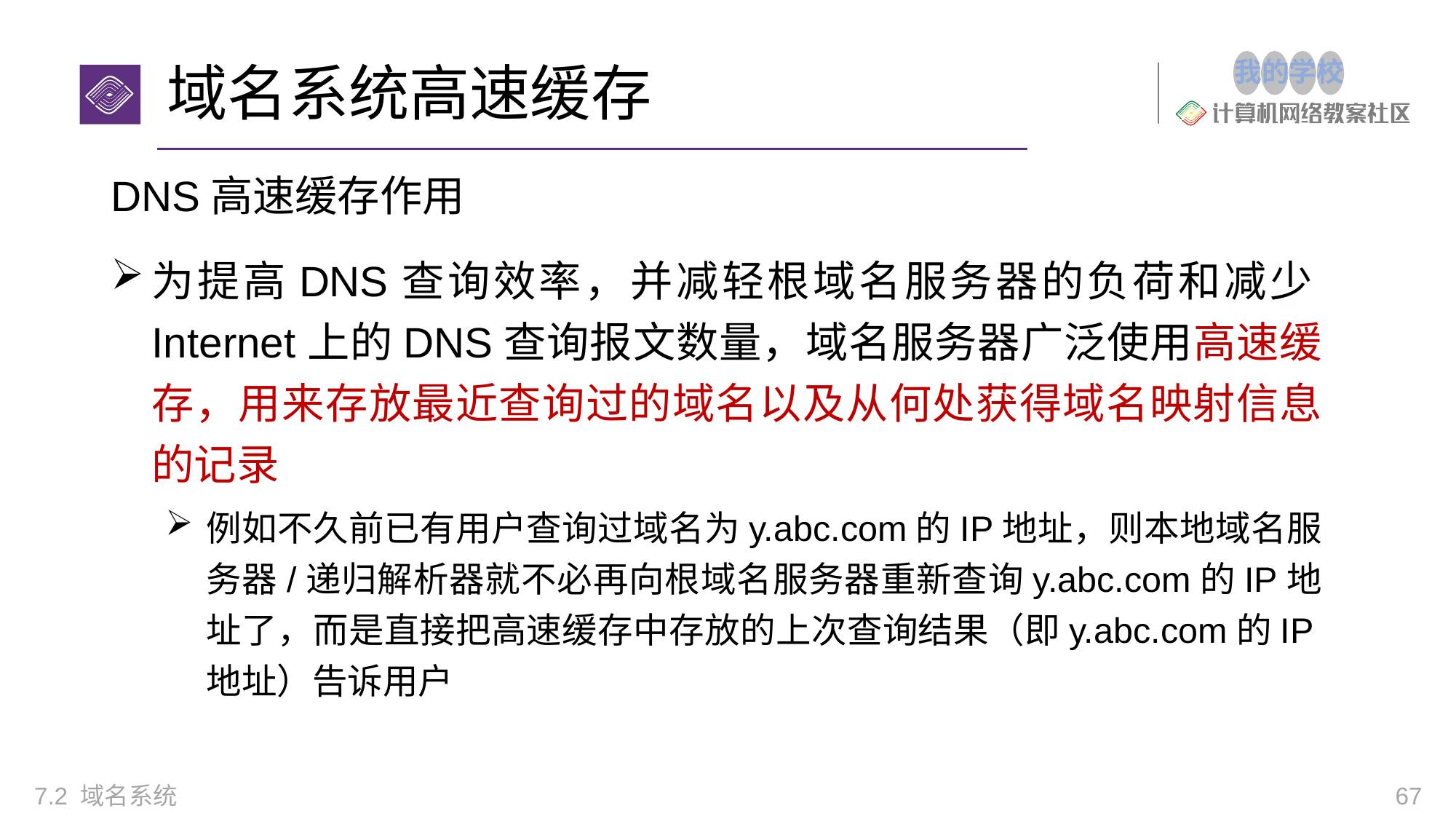

# 域名系统高速缓存
DNS高速缓存作用
为提高DNS查询效率，并减轻根域名服务器的负荷和减少Internet上的DNS查询报文数量，域名服务器广泛使用高速缓存，用来存放最近查询过的域名以及从何处获得域名映射信息的记录
例如不久前已有用户查询过域名为y.abc.com的IP地址，则本地域名服务器/递归解析器就不必再向根域名服务器重新查询y.abc.com的IP地址了，而是直接把高速缓存中存放的上次查询结果（即y.abc.com的IP地址）告诉用户

7.2 域名系统
67